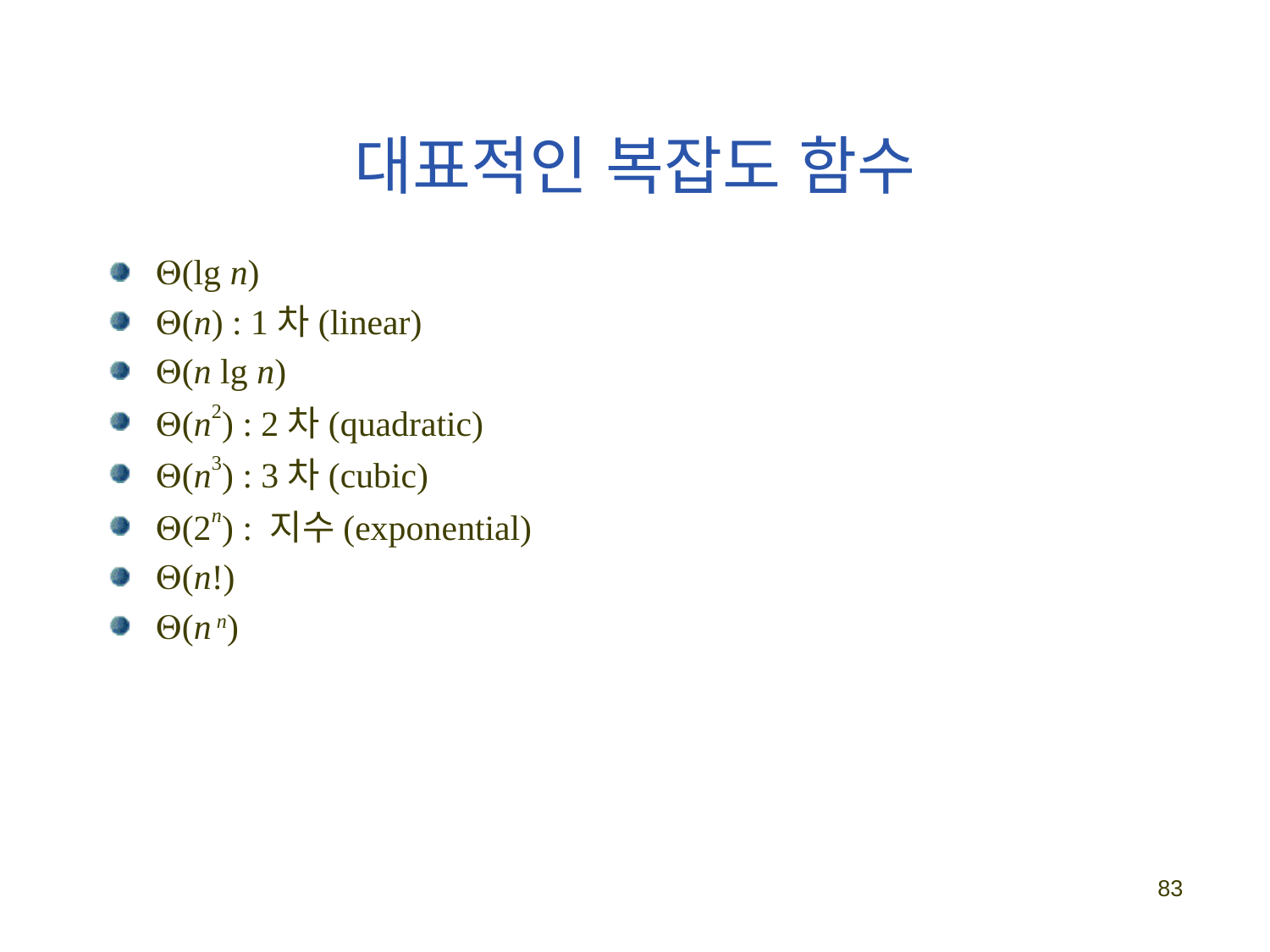

# 대표적인 복잡도 함수

Θ(lg n)
Θ(n) : 1차(linear)
Θ(n lg n)
Θ(n2) : 2차(quadratic)
Θ(n3) : 3차(cubic)
Θ(2n) : 지수(exponential)
Θ(n!)
Θ(n n)

83